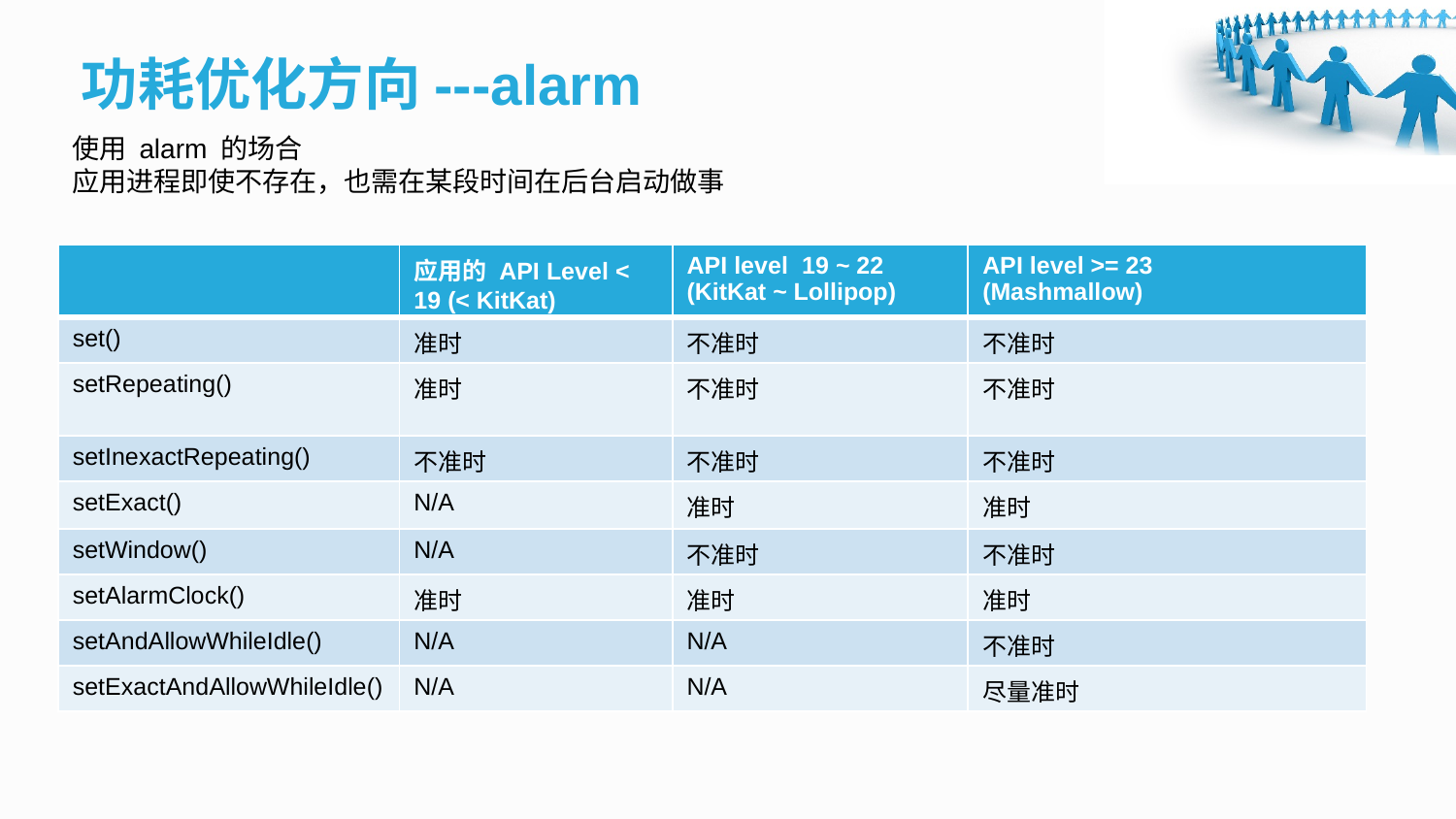

功耗优化方向---alarm
使用 alarm 的场合
应用进程即使不存在，也需在某段时间在后台启动做事
|  | 应用的 API Level < 19 (< KitKat) | API level 19 ~ 22 (KitKat ~ Lollipop) | API level >= 23 (Mashmallow) |
| --- | --- | --- | --- |
| set() | 准时 | 不准时 | 不准时 |
| setRepeating() | 准时 | 不准时 | 不准时 |
| setInexactRepeating() | 不准时 | 不准时 | 不准时 |
| setExact() | N/A | 准时 | 准时 |
| setWindow() | N/A | 不准时 | 不准时 |
| setAlarmClock() | 准时 | 准时 | 准时 |
| setAndAllowWhileIdle() | N/A | N/A | 不准时 |
| setExactAndAllowWhileIdle() | N/A | N/A | 尽量准时 |